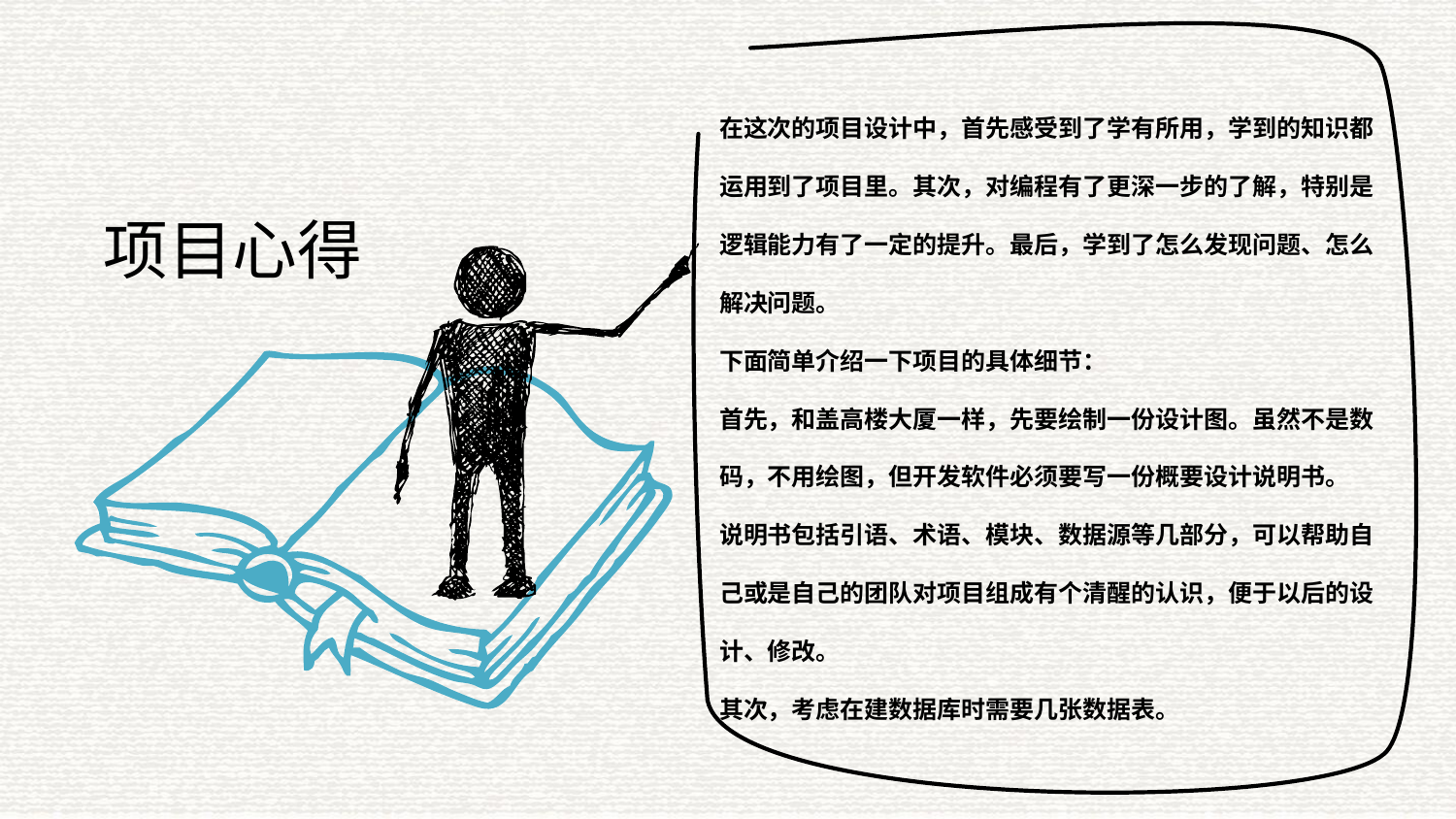

项目心得

在这次的项目设计中，首先感受到了学有所用，学到的知识都运用到了项目里。其次，对编程有了更深一步的了解，特别是逻辑能力有了一定的提升。最后，学到了怎么发现问题、怎么解决问题。
下面简单介绍一下项目的具体细节：
首先，和盖高楼大厦一样，先要绘制一份设计图。虽然不是数码，不用绘图，但开发软件必须要写一份概要设计说明书。
说明书包括引语、术语、模块、数据源等几部分，可以帮助自己或是自己的团队对项目组成有个清醒的认识，便于以后的设计、修改。
其次，考虑在建数据库时需要几张数据表。